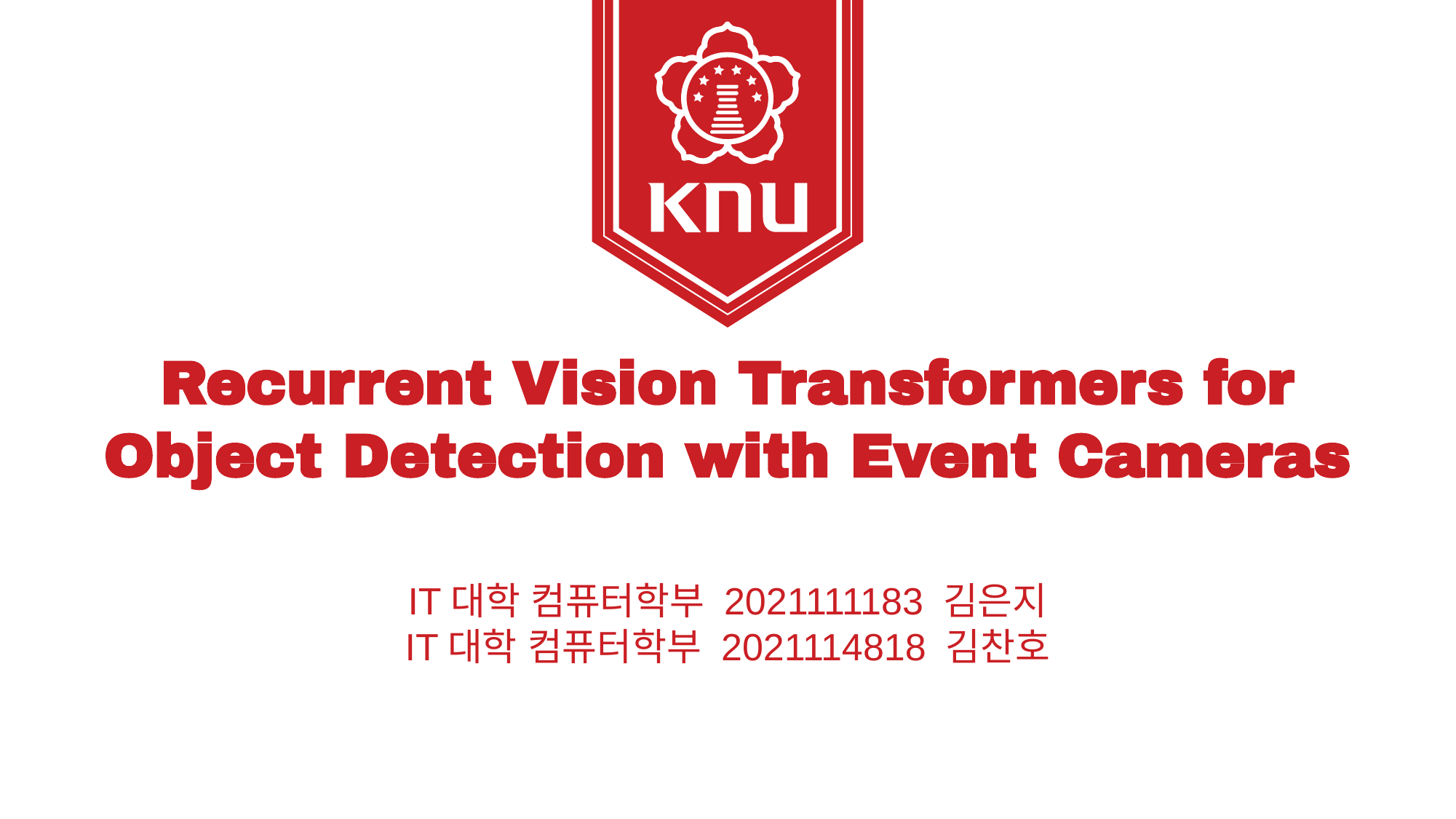

Recurrent Vision Transformers for Object Detection with Event Cameras
IT대학 컴퓨터학부 2021111183 김은지
IT대학 컴퓨터학부 2021114818 김찬호